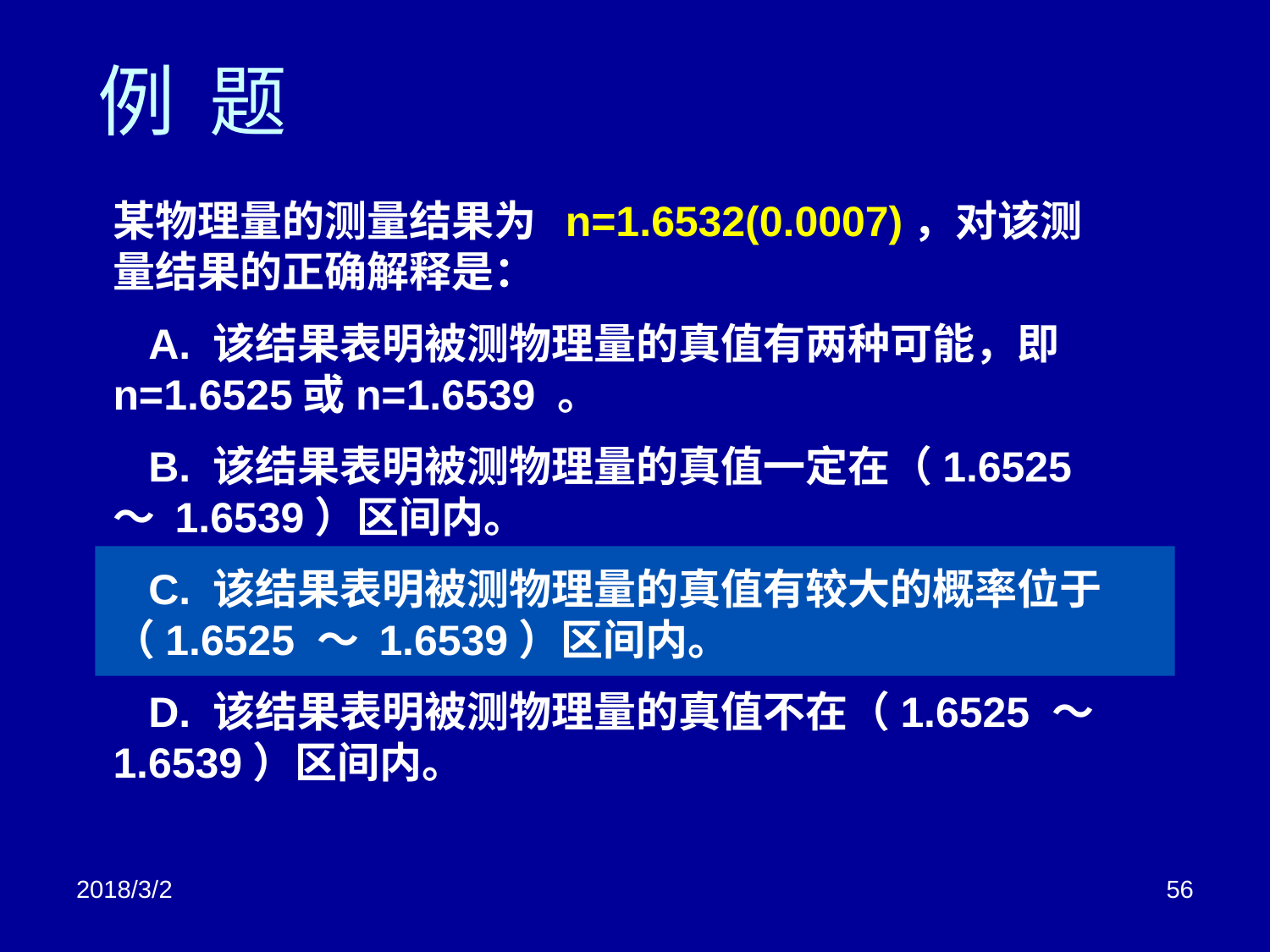

# 例  题
某物理量的测量结果为  n=1.6532(0.0007)，对该测量结果的正确解释是：
   A. 该结果表明被测物理量的真值有两种可能，即n=1.6525或n=1.6539 。
   B. 该结果表明被测物理量的真值一定在（1.6525 ～ 1.6539）区间内。
   C. 该结果表明被测物理量的真值有较大的概率位于（1.6525 ～ 1.6539）区间内。
   D. 该结果表明被测物理量的真值不在（1.6525 ～ 1.6539）区间内。

2018/3/2
56